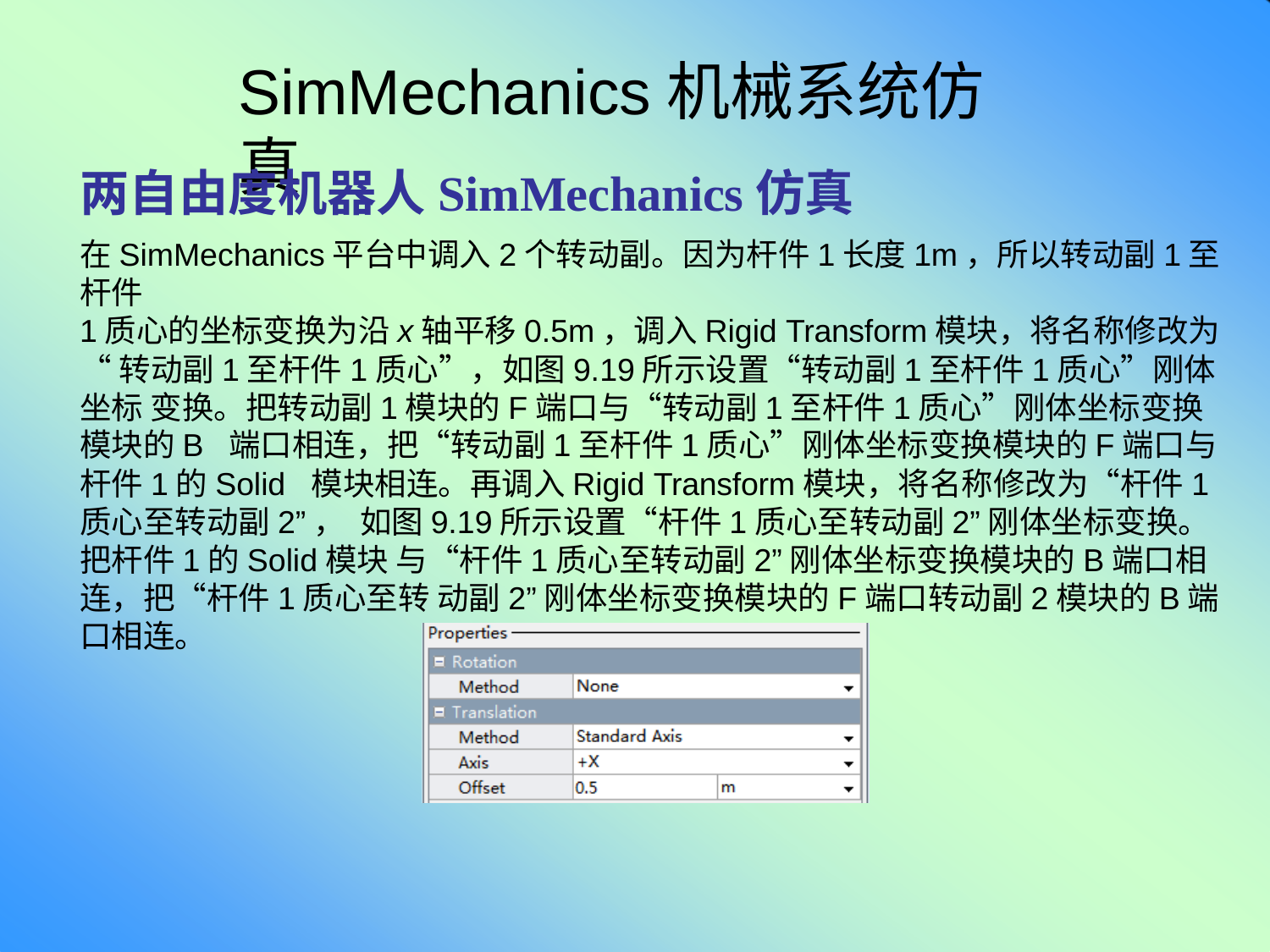

# SimMechanics机械系统仿真
两自由度机器人SimMechanics仿真
在SimMechanics平台中调入2个转动副。因为杆件1长度1m，所以转动副1至杆件
1质心的坐标变换为沿x轴平移0.5m，调入Rigid Transform模块，将名称修改为
“转动副1至杆件1质心”，如图9.19所示设置“转动副1至杆件1质心”刚体坐标 变换。把转动副1模块的F端口与“转动副1至杆件1质心”刚体坐标变换模块的B  端口相连，把“转动副1至杆件1质心”刚体坐标变换模块的F端口与杆件1的Solid  模块相连。再调入Rigid Transform模块，将名称修改为“杆件1质心至转动副2”，  如图9.19所示设置“杆件1质心至转动副2”刚体坐标变换。把杆件1的Solid模块 与“杆件1质心至转动副2”刚体坐标变换模块的B端口相连，把“杆件1质心至转 动副2”刚体坐标变换模块的F端口转动副2模块的B端口相连。